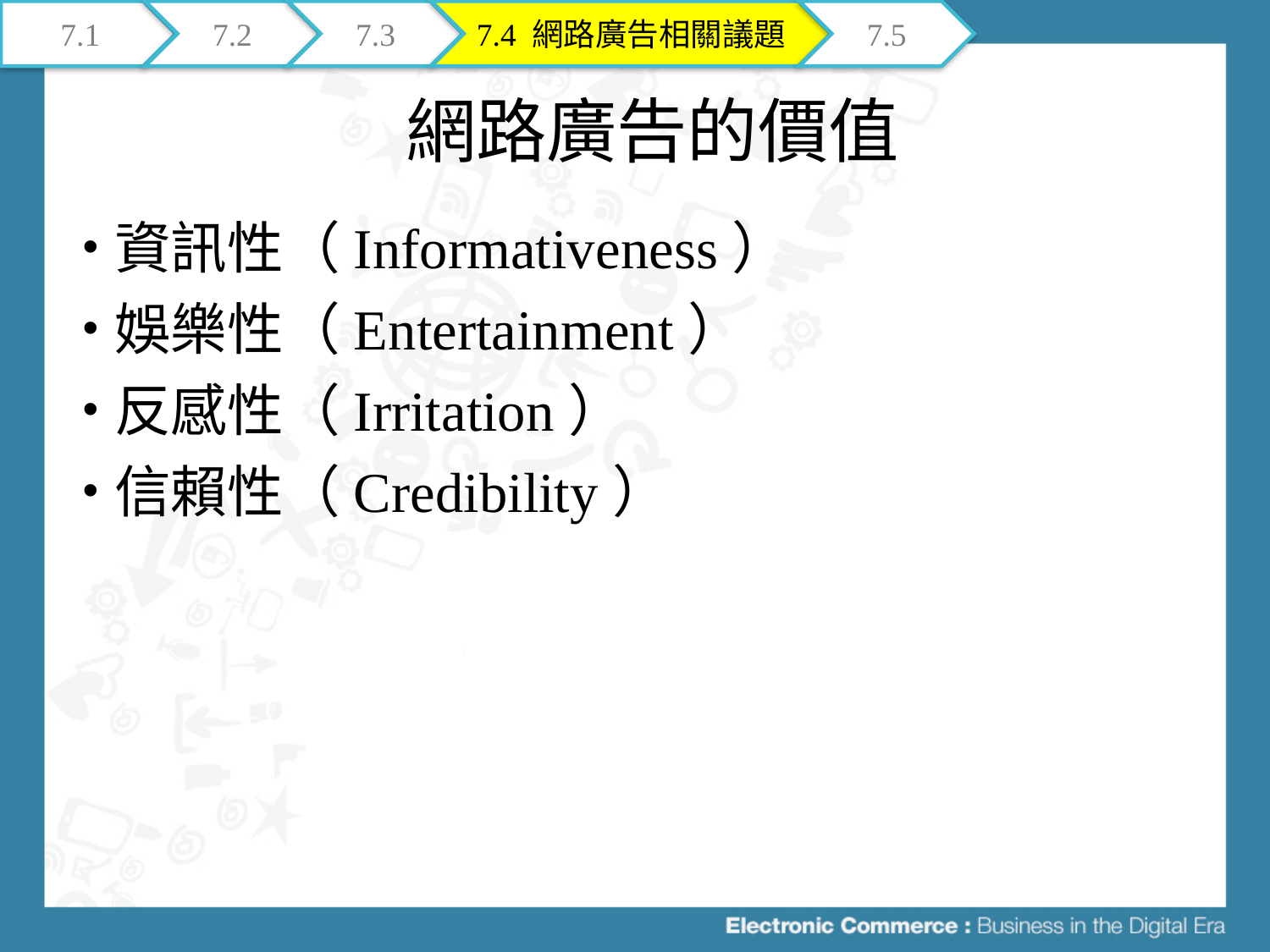

7.1
7.2
7.3
7.4 網路廣告相關議題
7.5
# 網路廣告的價值
資訊性（Informativeness）
娛樂性（Entertainment）
反感性（Irritation）
信賴性（Credibility）